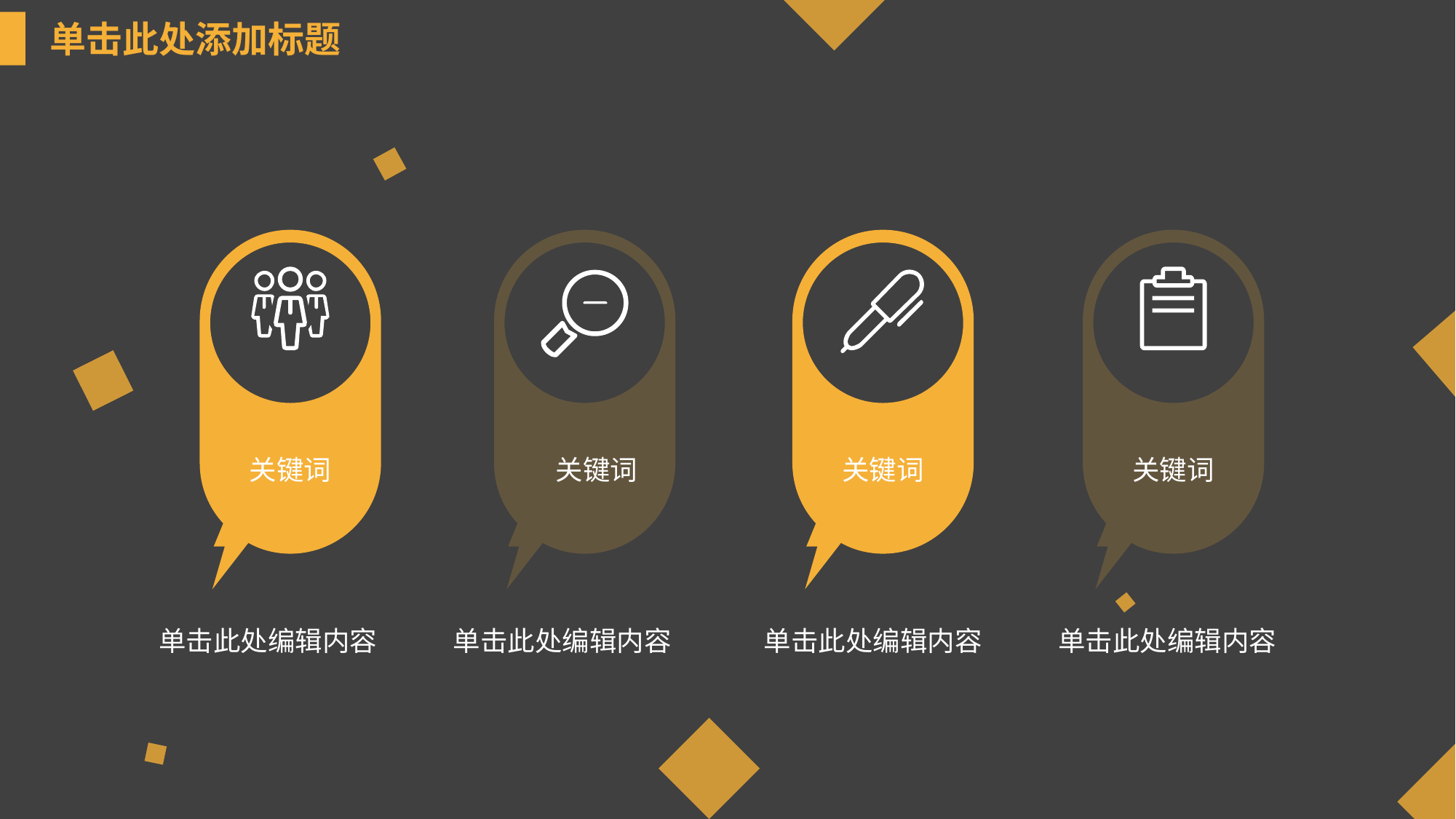

单击此处添加标题

关键词
关键词
关键词
关键词

单击此处编辑内容
单击此处编辑内容
单击此处编辑内容
单击此处编辑内容